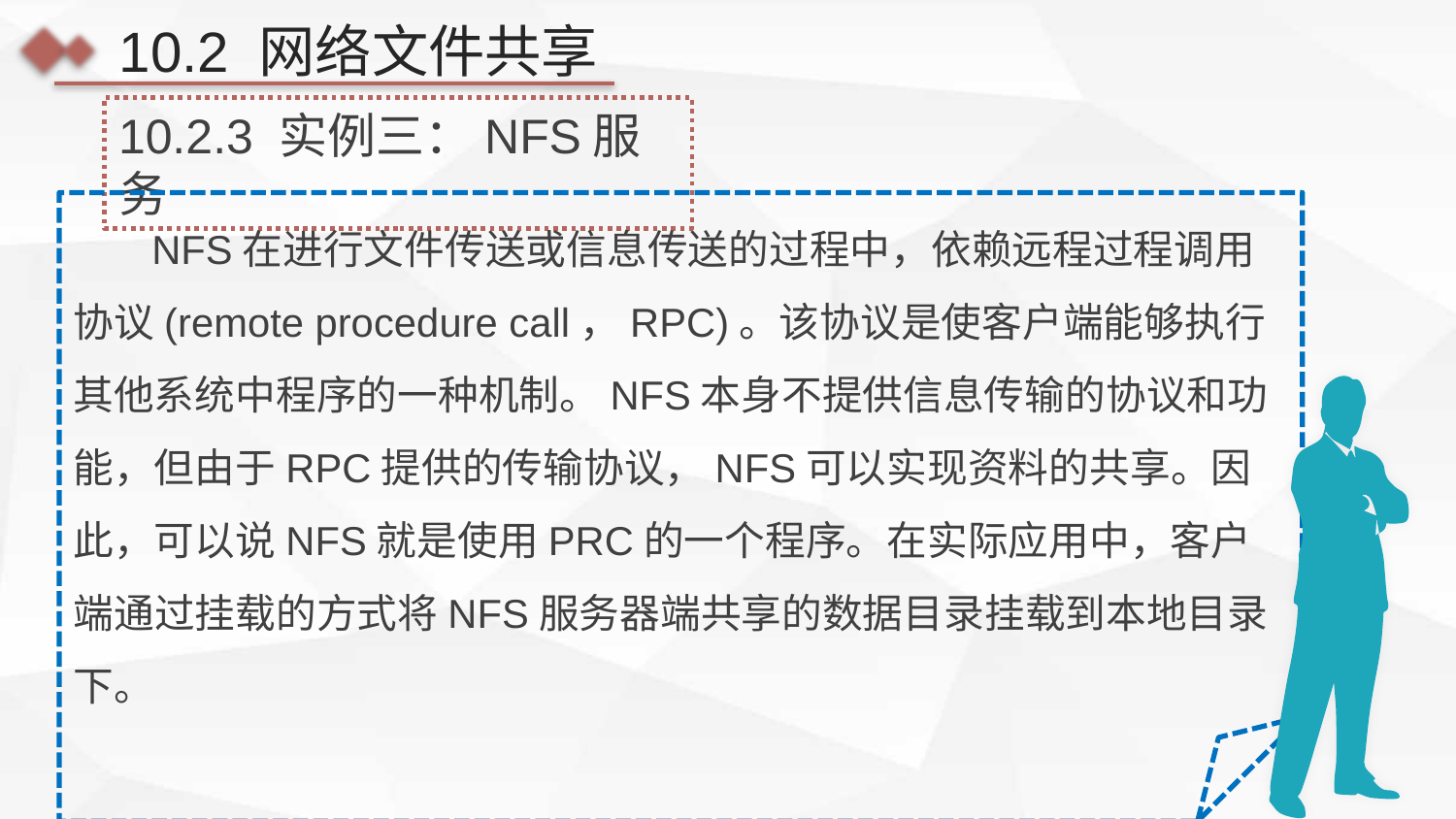

10.2 网络文件共享

10.2.3 实例三：NFS服务
       NFS在进行文件传送或信息传送的过程中，依赖远程过程调用协议(remote procedure call，RPC)。该协议是使客户端能够执行其他系统中程序的一种机制。NFS本身不提供信息传输的协议和功能，但由于RPC提供的传输协议，NFS可以实现资料的共享。因此，可以说NFS就是使用PRC的一个程序。在实际应用中，客户端通过挂载的方式将NFS服务器端共享的数据目录挂载到本地目录下。